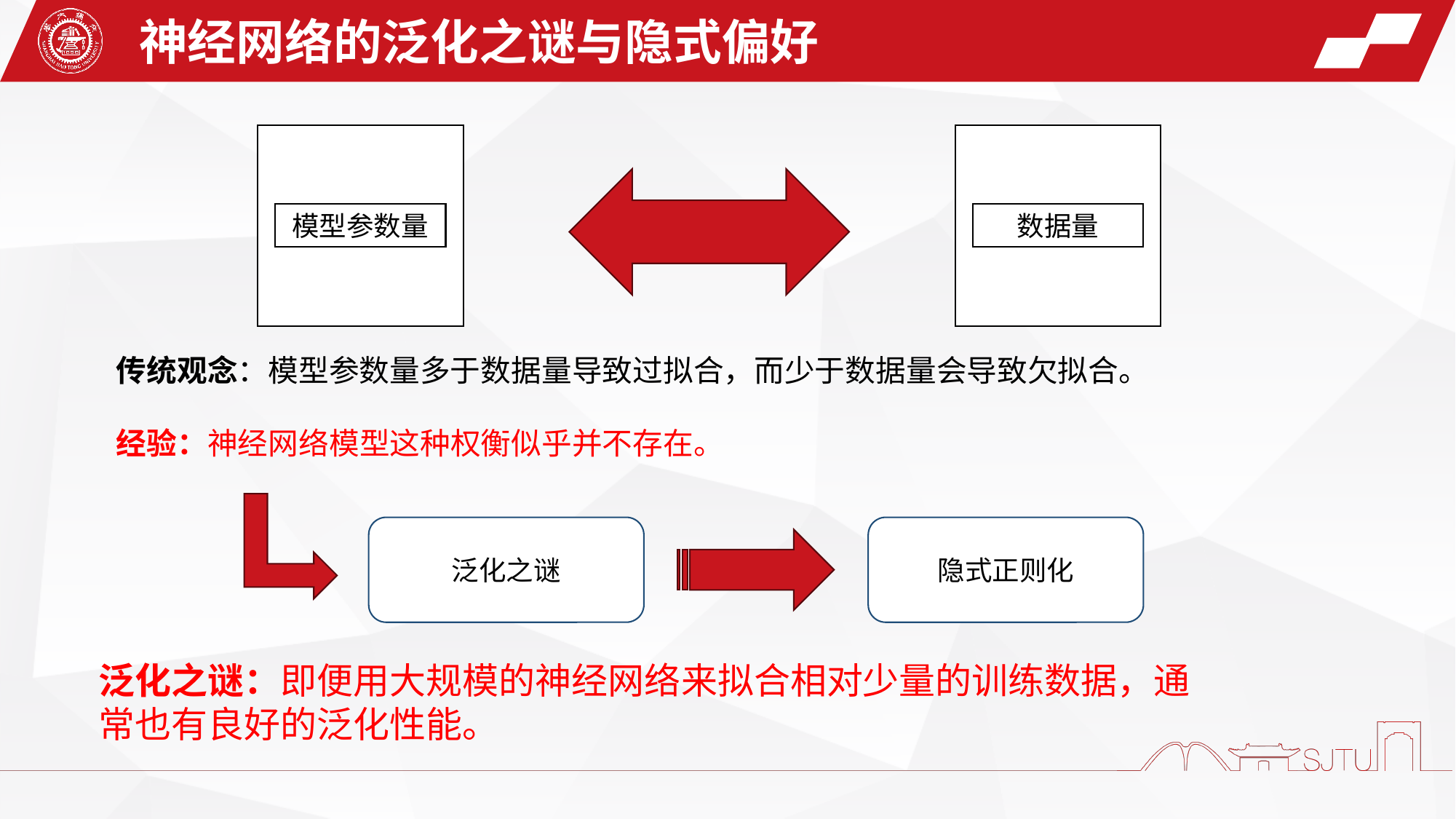

神经网络的泛化之谜与隐式偏好

模型参数量
数据量
传统观念：模型参数量多于数据量导致过拟合，而少于数据量会导致欠拟合。

经验：神经网络模型这种权衡似乎并不存在。

泛化之谜
隐式正则化

泛化之谜：即便用大规模的神经网络来拟合相对少量的训练数据，通常也有良好的泛化性能。